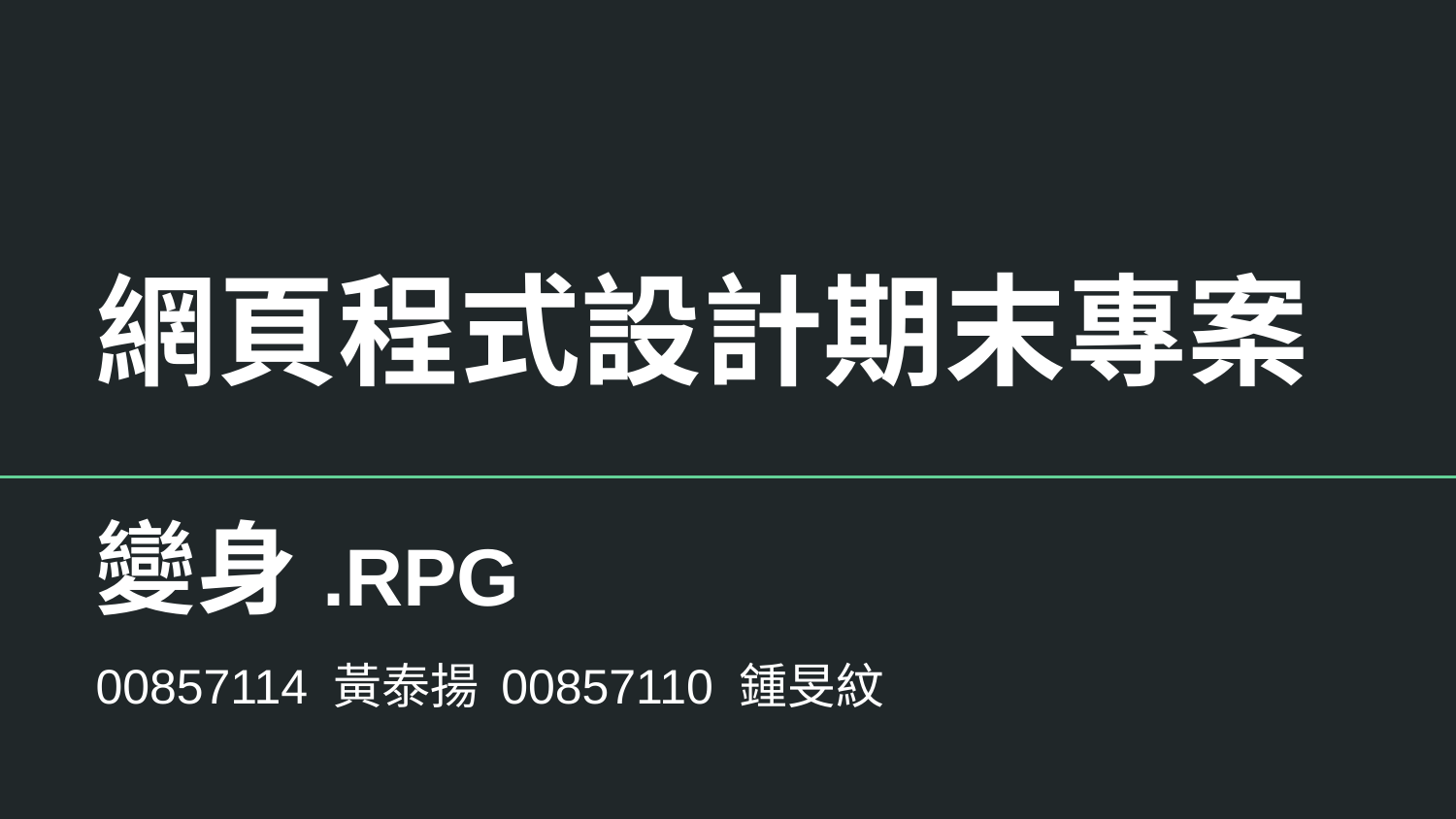

網頁程式設計期末專案
# 變身.RPG
00857114 黃泰揚 00857110 鍾旻紋